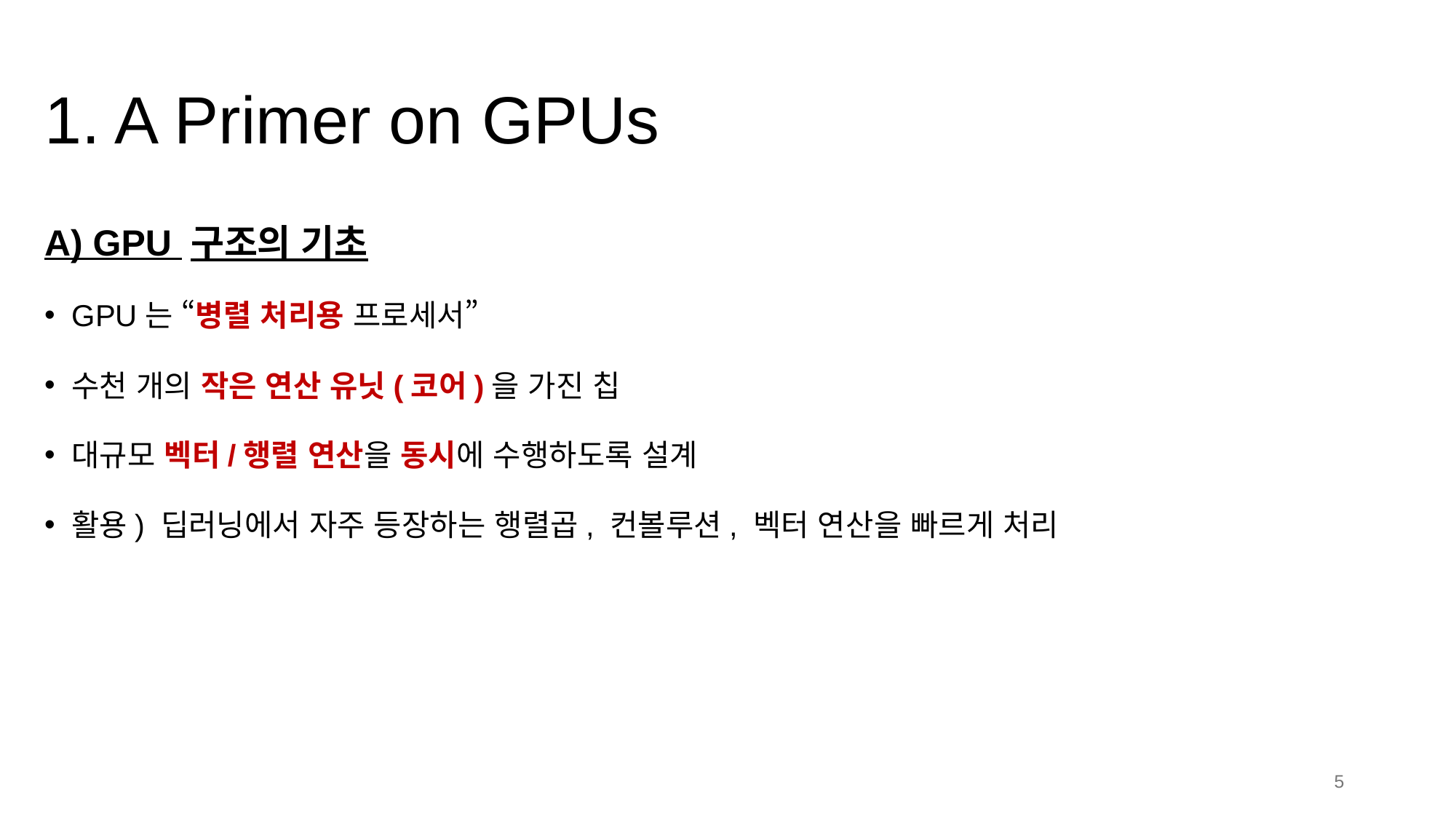

# 1. A Primer on GPUs
A) GPU 구조의 기초
GPU는 “병렬 처리용 프로세서”
수천 개의 작은 연산 유닛(코어)을 가진 칩
대규모 벡터/행렬 연산을 동시에 수행하도록 설계
활용) 딥러닝에서 자주 등장하는 행렬곱, 컨볼루션, 벡터 연산을 빠르게 처리
5